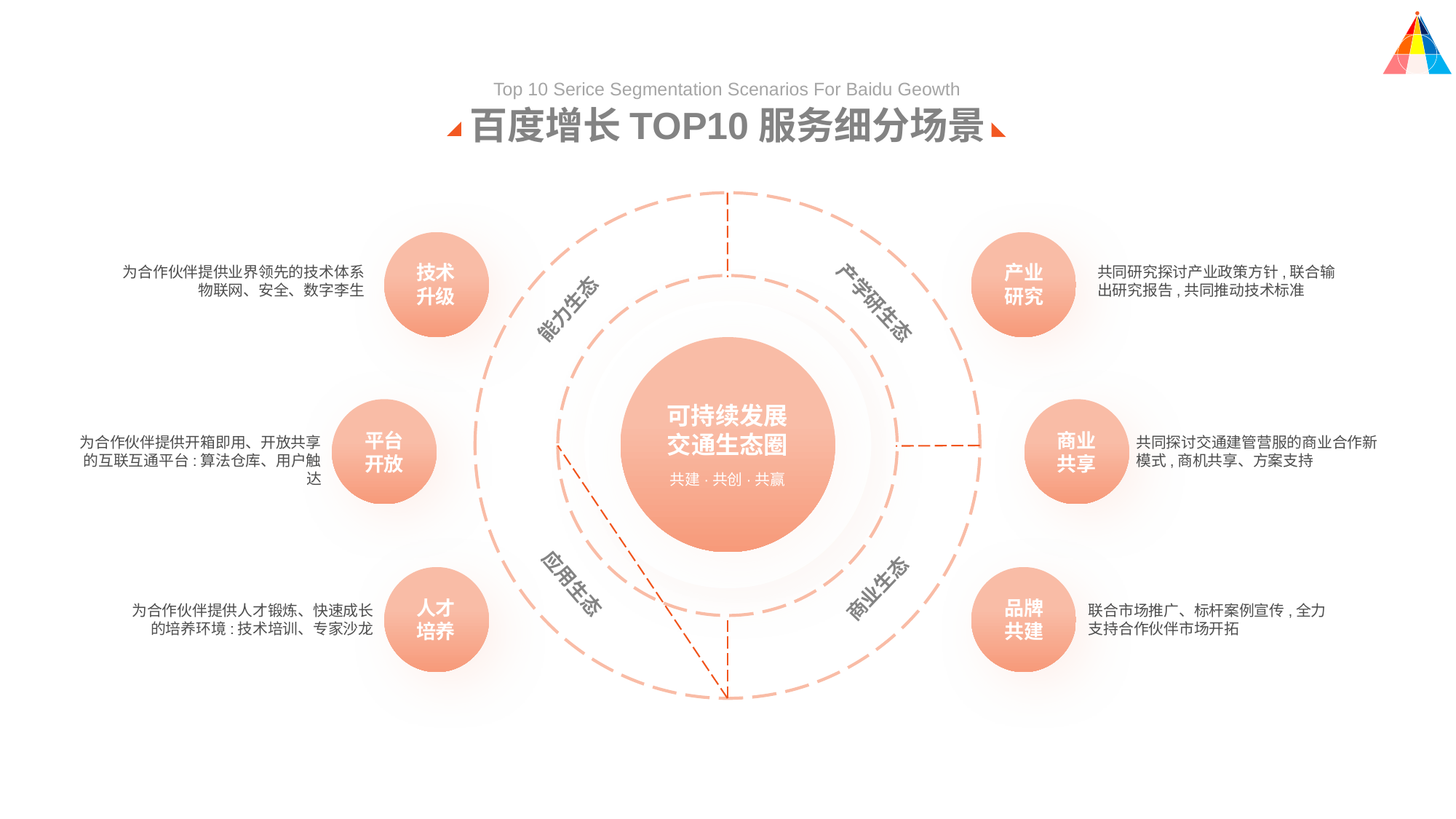

Top 10 Serice Segmentation Scenarios For Baidu Geowth
百度增长TOP10服务细分场景

技术
升级
产业
研究
为合作伙伴提供业界领先的技术体系物联网、安全、数字李生
共同研究探讨产业政策方针,联合输出研究报告,共同推动技术标准
产学研生态
能力生态

可持续发展
交通生态圈

平台
开放
商业
共享
为合作伙伴提供开箱即用、开放共享的互联互通平台:算法仓库、用户触达
共同探讨交通建管营服的商业合作新模式,商机共享、方案支持
共建·共创·共赢
应用生态

商业生态
人才
培养
品牌
共建
为合作伙伴提供人才锻炼、快速成长的培养环境:技术培训、专家沙龙
联合市场推广、标杆案例宣传,全力支持合作伙伴市场开拓